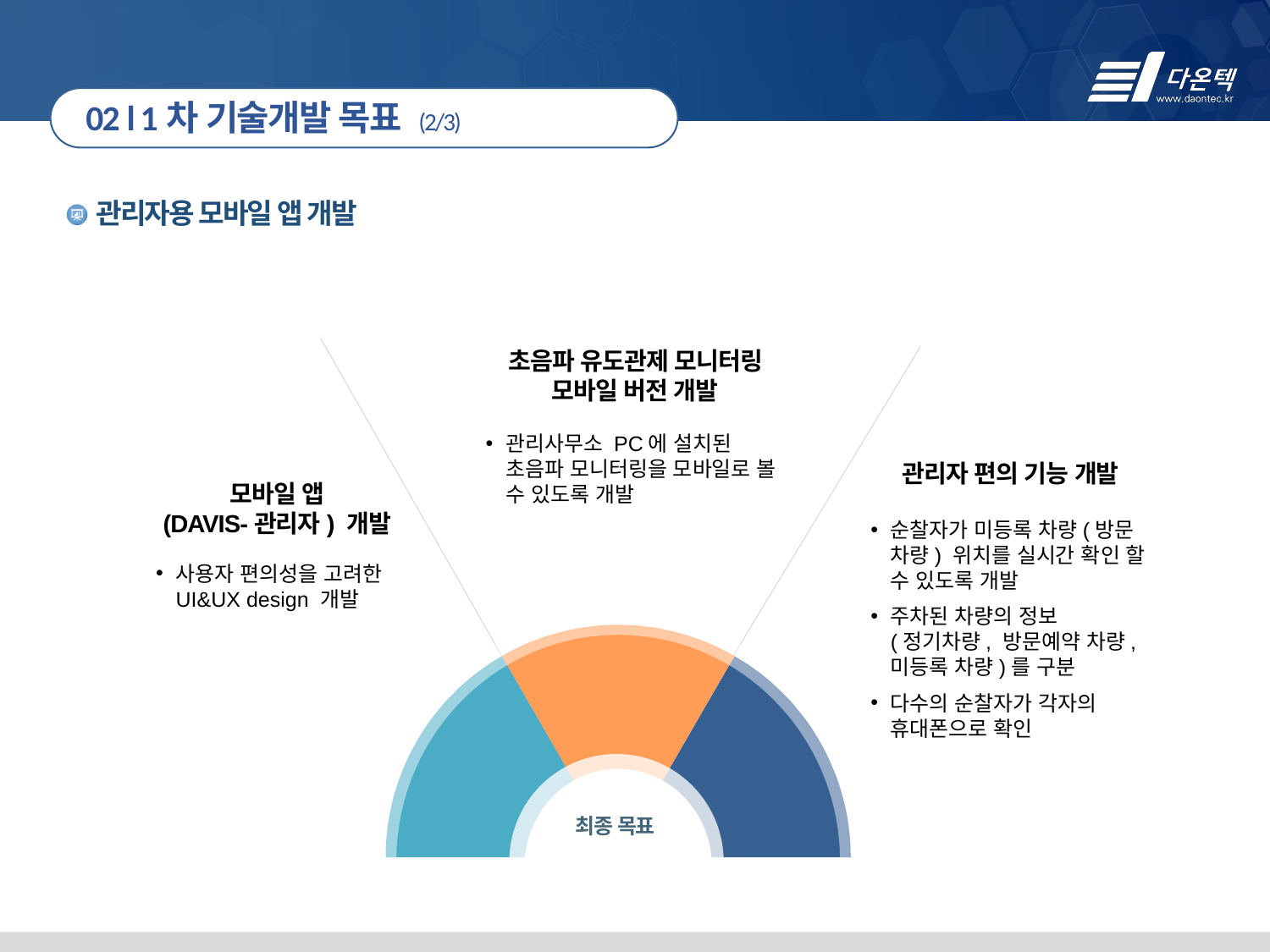

02 l 1차 기술개발 목표 (2/3)
관리자용 모바일 앱 개발

모니터링 모바일 개발
모바일 앱
(DAVIS-관리자)
개발
편의 기능 개발
최종 목표
초음파 유도관제 모니터링 모바일 버전 개발
관리사무소 PC에 설치된 초음파 모니터링을 모바일로 볼 수 있도록 개발
관리자 편의 기능 개발
모바일 앱
(DAVIS-관리자) 개발
순찰자가 미등록 차량(방문 차량) 위치를 실시간 확인 할 수 있도록 개발
주차된 차량의 정보
(정기차량, 방문예약 차량, 미등록 차량)를 구분
다수의 순찰자가 각자의 휴대폰으로 확인
사용자 편의성을 고려한 UI&UX design 개발